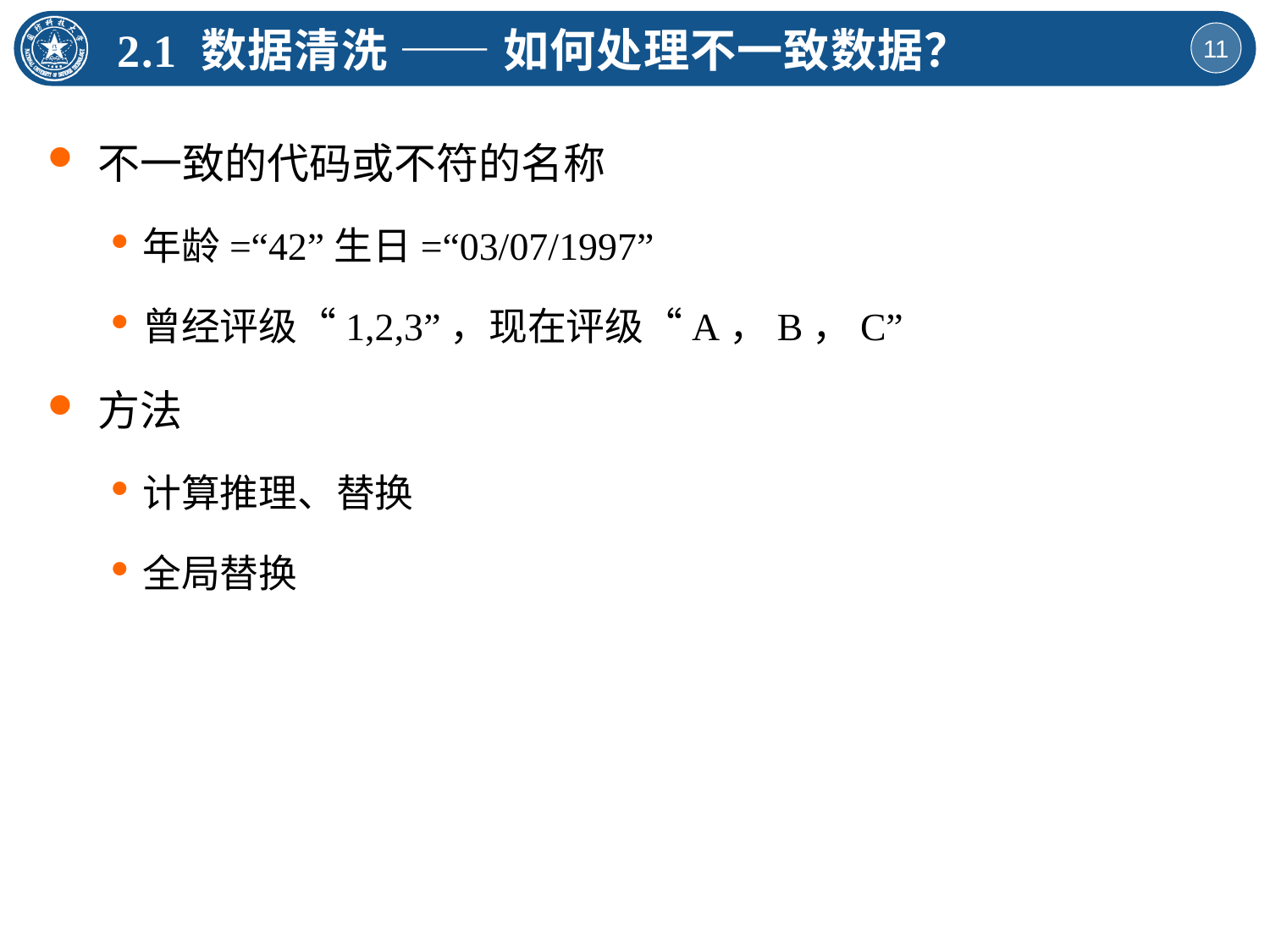

2.1 数据清洗 —— 如何处理不一致数据？
不一致的代码或不符的名称
年龄=“42”生日=“03/07/1997”
曾经评级“1,2,3”，现在评级“A，B，C”
方法
计算推理、替换
全局替换